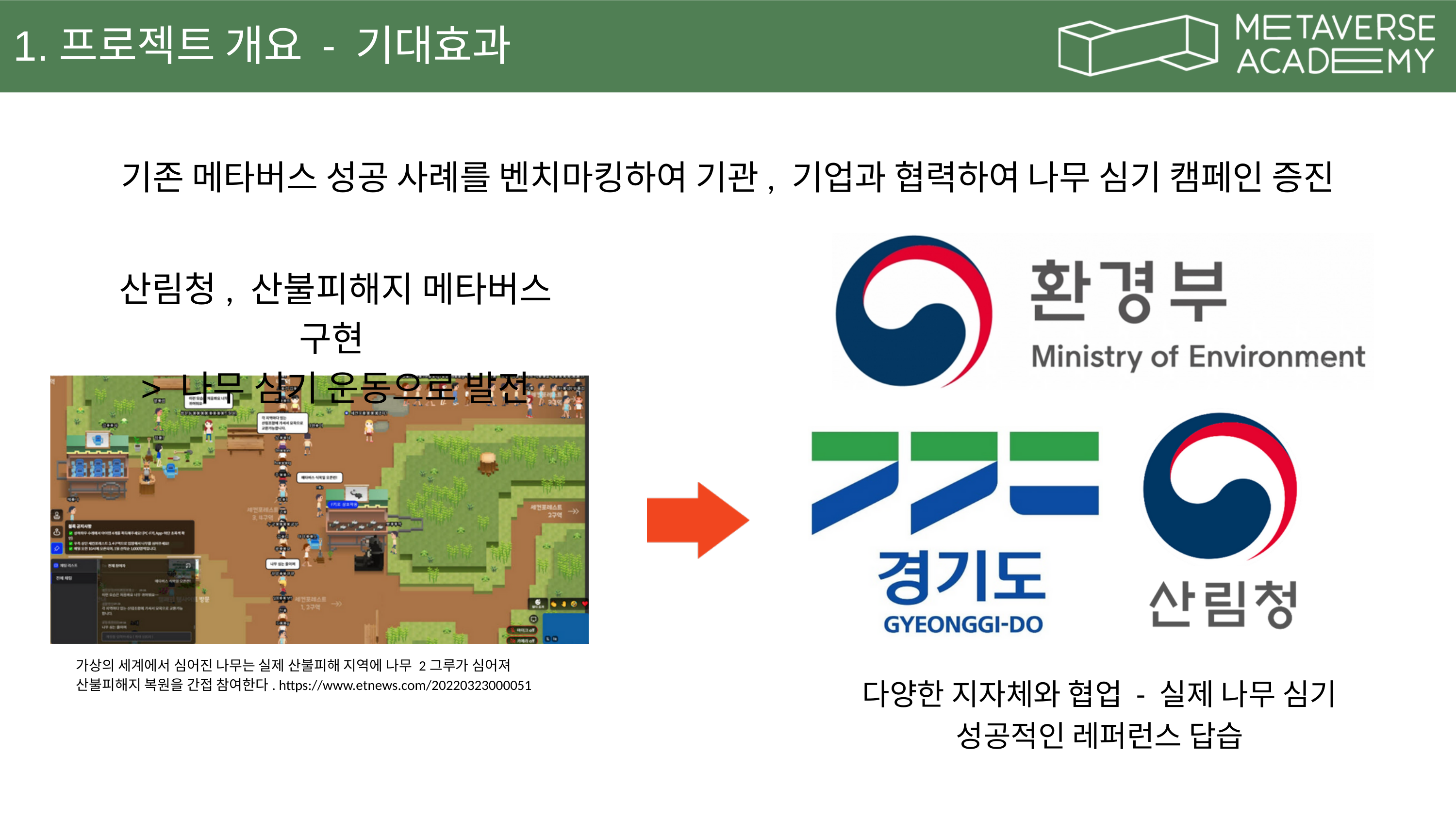

1.프로젝트 개요 - 기대효과

기존 메타버스 성공 사례를 벤치마킹하여 기관, 기업과 협력하여 나무 심기 캠페인 증진

산림청, 산불피해지 메타버스 구현
> 나무 심기 운동으로 발전

가상의 세계에서 심어진 나무는 실제 산불피해 지역에 나무 2그루가 심어져 산불피해지 복원을 간접 참여한다. https://www.etnews.com/20220323000051
다양한 지자체와 협업 - 실제 나무 심기
성공적인 레퍼런스 답습